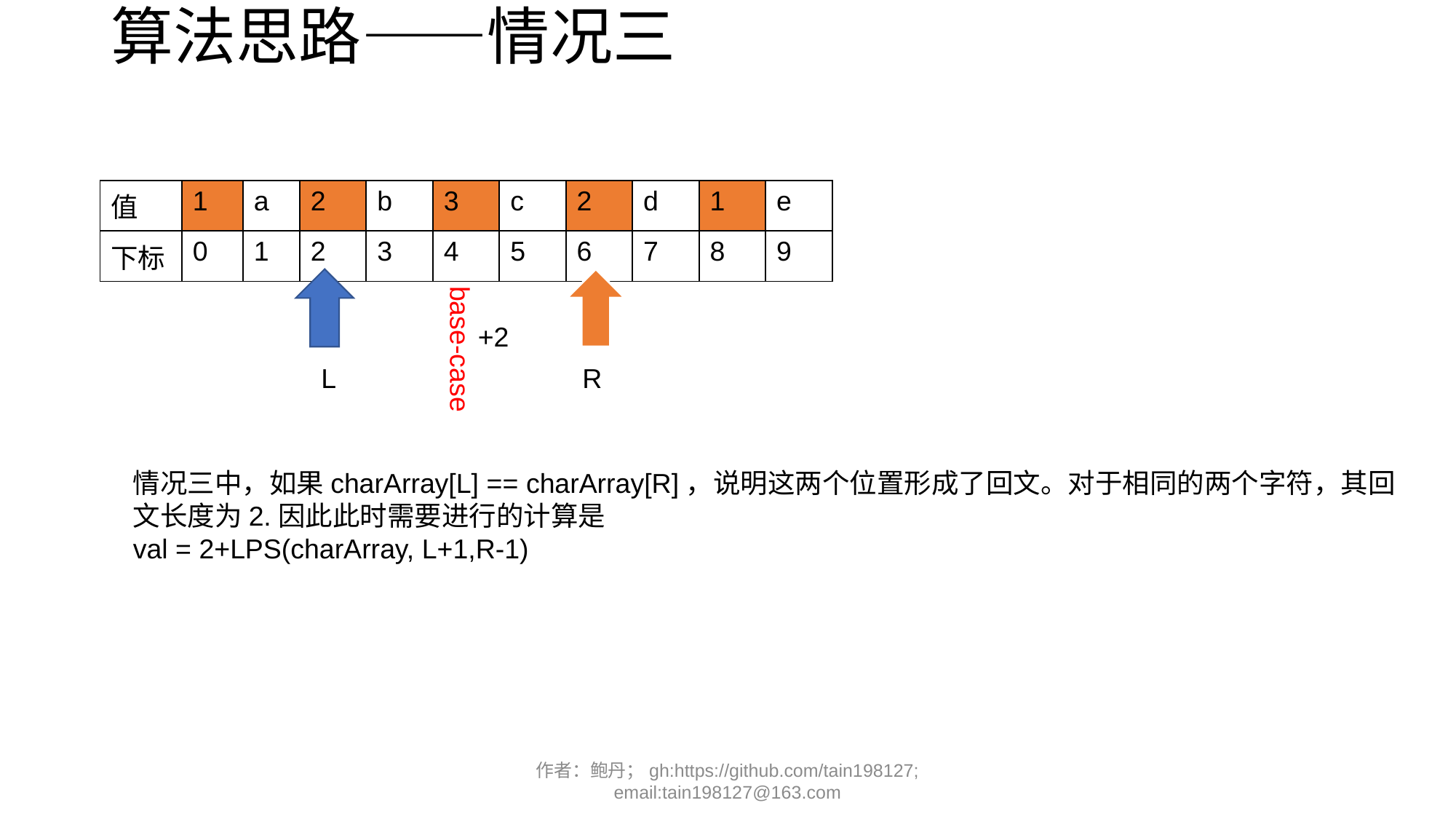

# 算法思路——情况三
| 值 | 1 | a | 2 | b | 3 | c | 2 | d | 1 | e |
| --- | --- | --- | --- | --- | --- | --- | --- | --- | --- | --- |
| 下标 | 0 | 1 | 2 | 3 | 4 | 5 | 6 | 7 | 8 | 9 |

L

R
base-case
+2
情况三中，如果charArray[L] == charArray[R]，说明这两个位置形成了回文。对于相同的两个字符，其回文长度为2.因此此时需要进行的计算是
val = 2+LPS(charArray, L+1,R-1)

作者：鲍丹；gh:https://github.com/tain198127; email:tain198127@163.com